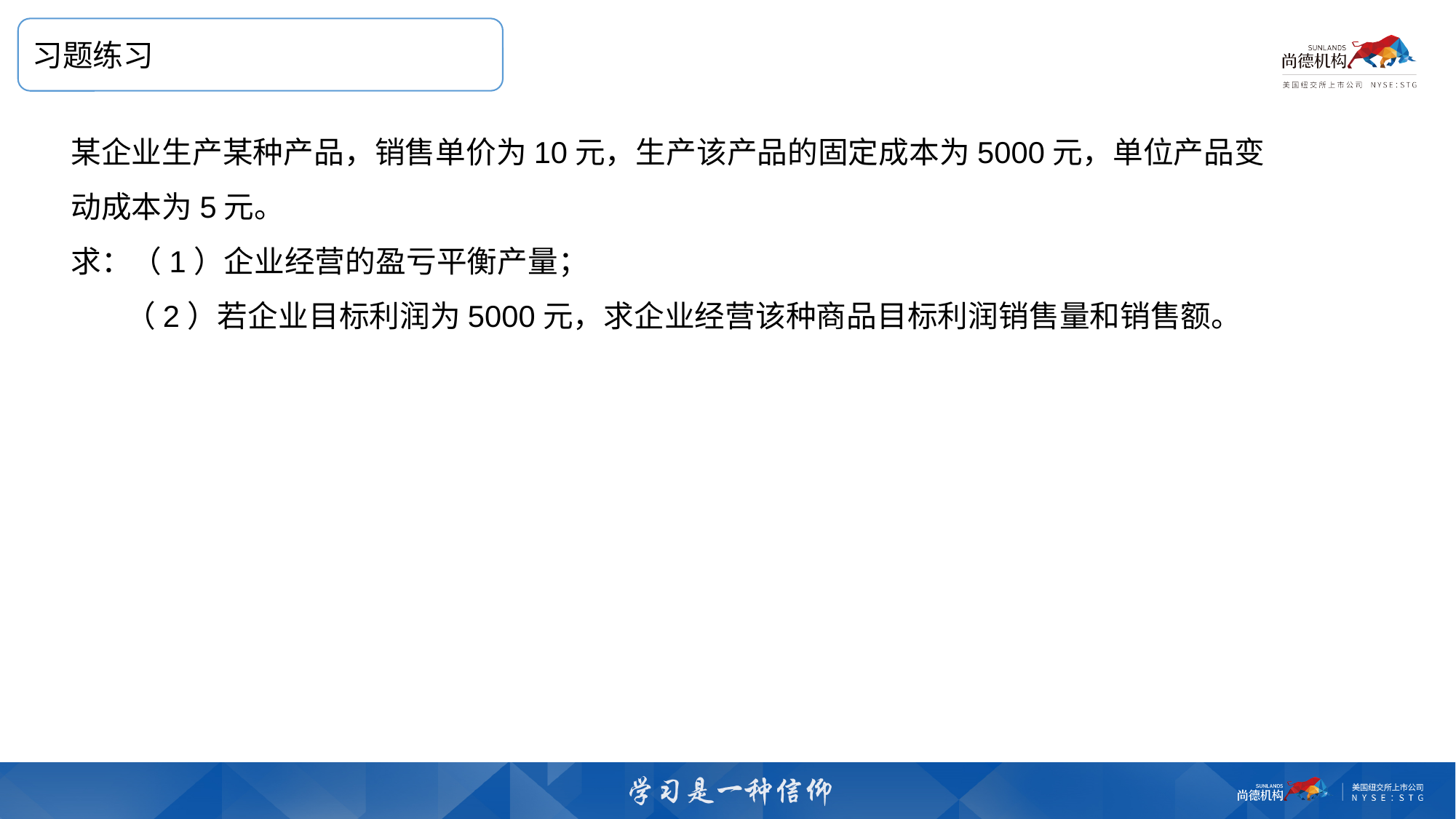

习题练习
某企业生产某种产品，销售单价为10元，生产该产品的固定成本为5000元，单位产品变动成本为5元。
求：（1）企业经营的盈亏平衡产量；
       （2）若企业目标利润为5000元，求企业经营该种商品目标利润销售量和销售额。